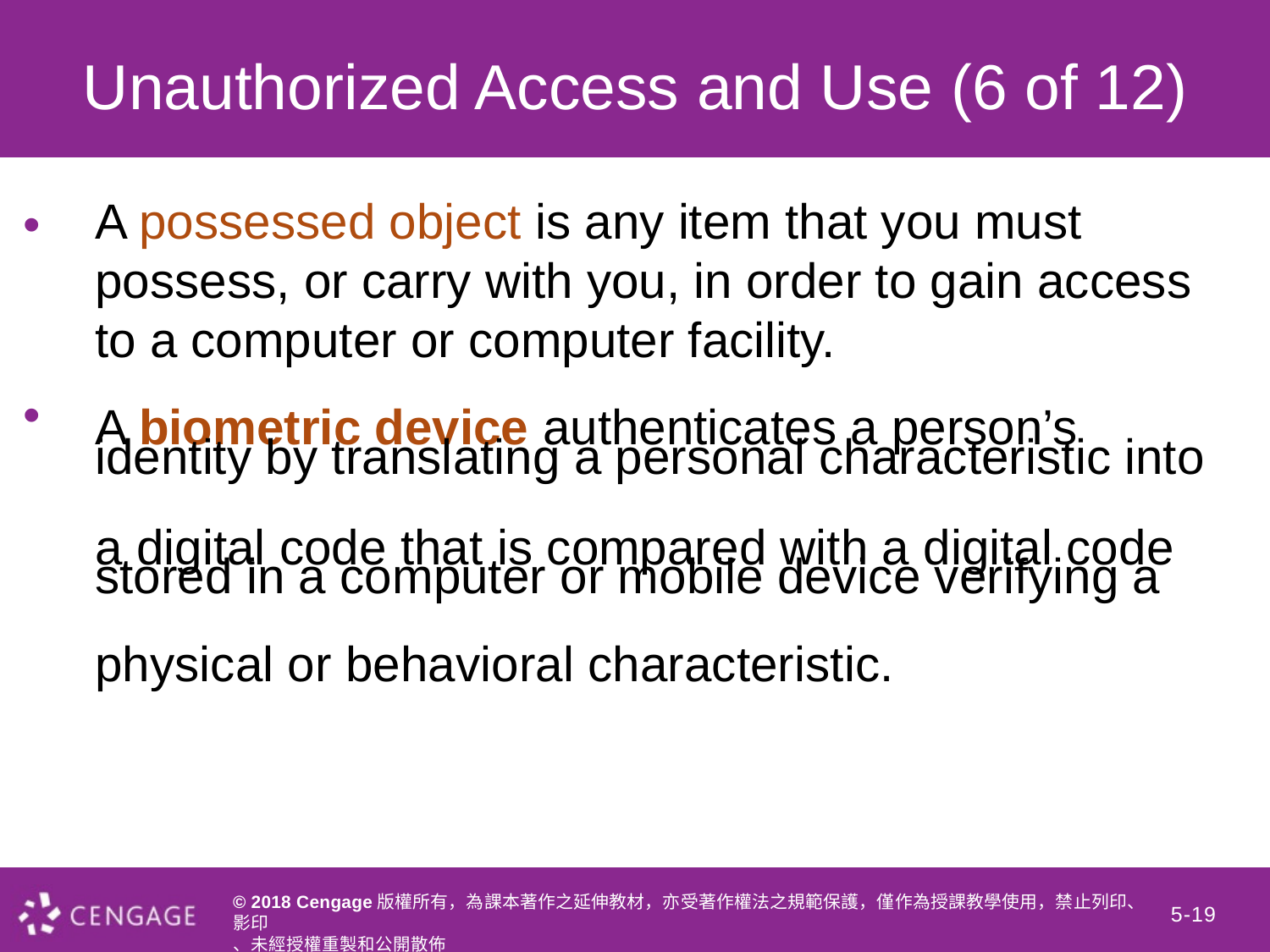

Unauthorized Access and Use (6 of 12)
•
A possessed object is any item that you must possess, or carry with you, in order to gain access to a computer or computer facility.
A biometric device authenticates a person’s
identity by translating a personal characteristic into
a digital code that is compared with a digital code
stored in a computer or mobile device verifying a
physical or behavioral characteristic.
•

© 2018 Cengage版權所有，為課本著作之延伸教材，亦受著作權法之規範保護，僅作為授課教學使用，禁止列印、影印
、未經授權重製和公開散佈
5-19